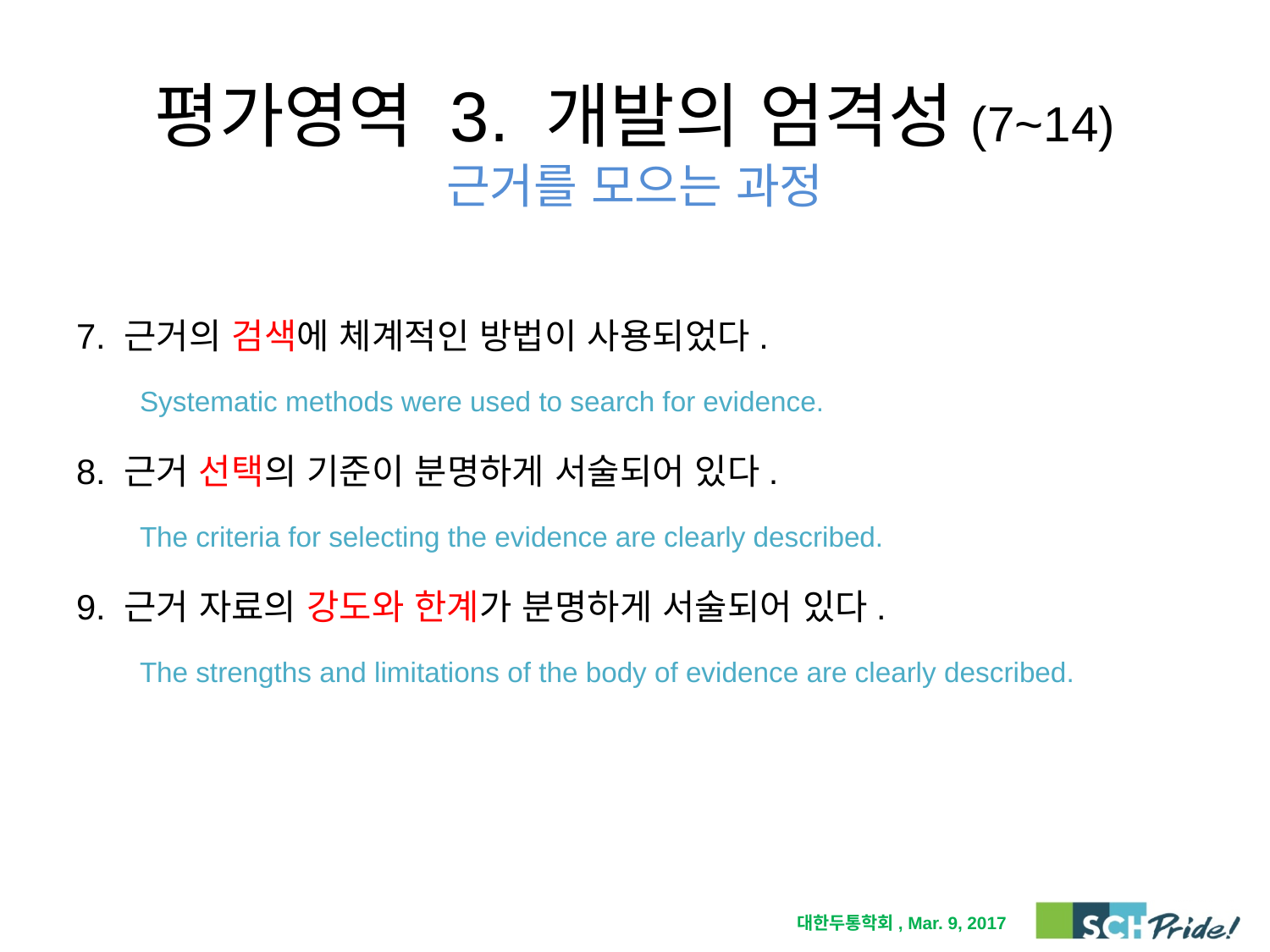

평가영역 3. 개발의 엄격성(7~14)
근거를 모으는 과정
7. 근거의 검색에 체계적인 방법이 사용되었다.
Systematic methods were used to search for evidence.
8. 근거 선택의 기준이 분명하게 서술되어 있다.
The criteria for selecting the evidence are clearly described.
9. 근거 자료의 강도와 한계가 분명하게 서술되어 있다.
The strengths and limitations of the body of evidence are clearly described.